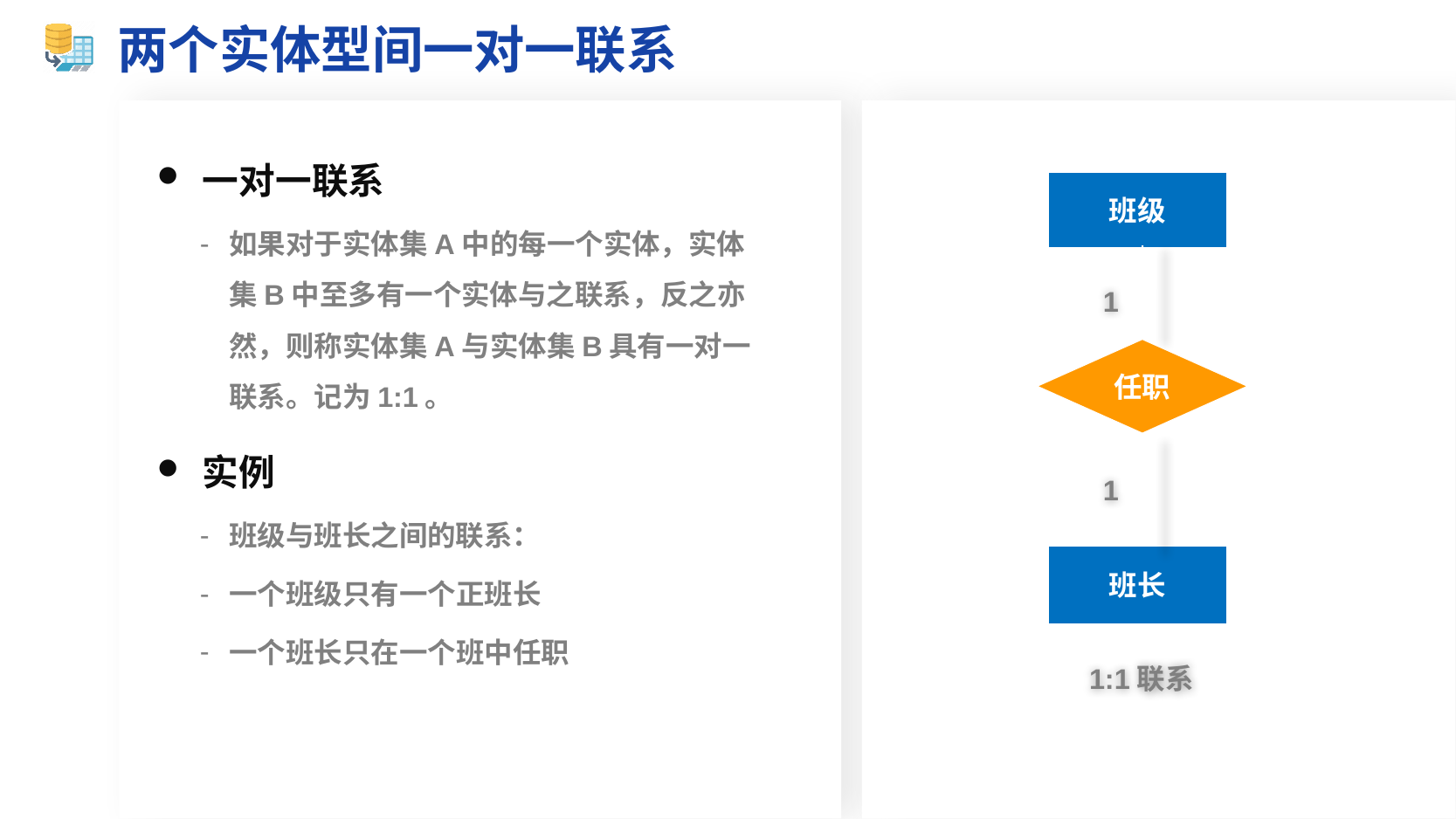

# 两个实体型间一对一联系

一对一联系
如果对于实体集A中的每一个实体，实体集B中至多有一个实体与之联系，反之亦然，则称实体集A与实体集B具有一对一联系。记为1:1。
实例
班级与班长之间的联系：
一个班级只有一个正班长
一个班长只在一个班中任职
班级

1
任职

1
班长
1:1联系